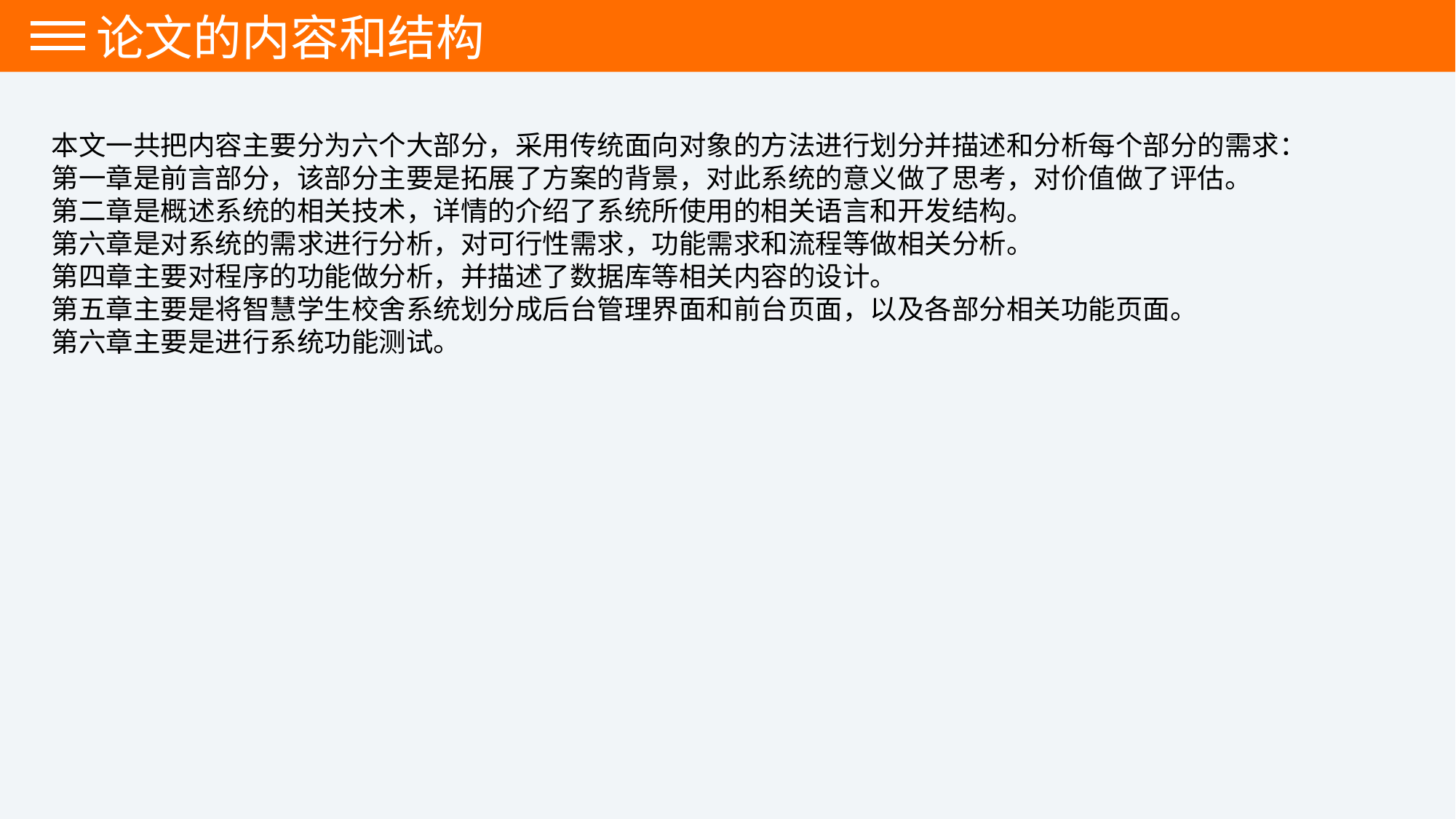

论文的内容和结构
本文一共把内容主要分为六个大部分，采用传统面向对象的方法进行划分并描述和分析每个部分的需求：
第一章是前言部分，该部分主要是拓展了方案的背景，对此系统的意义做了思考，对价值做了评估。
第二章是概述系统的相关技术，详情的介绍了系统所使用的相关语言和开发结构。
第六章是对系统的需求进行分析，对可行性需求，功能需求和流程等做相关分析。
第四章主要对程序的功能做分析，并描述了数据库等相关内容的设计。
第五章主要是将智慧学生校舍系统划分成后台管理界面和前台页面，以及各部分相关功能页面。
第六章主要是进行系统功能测试。